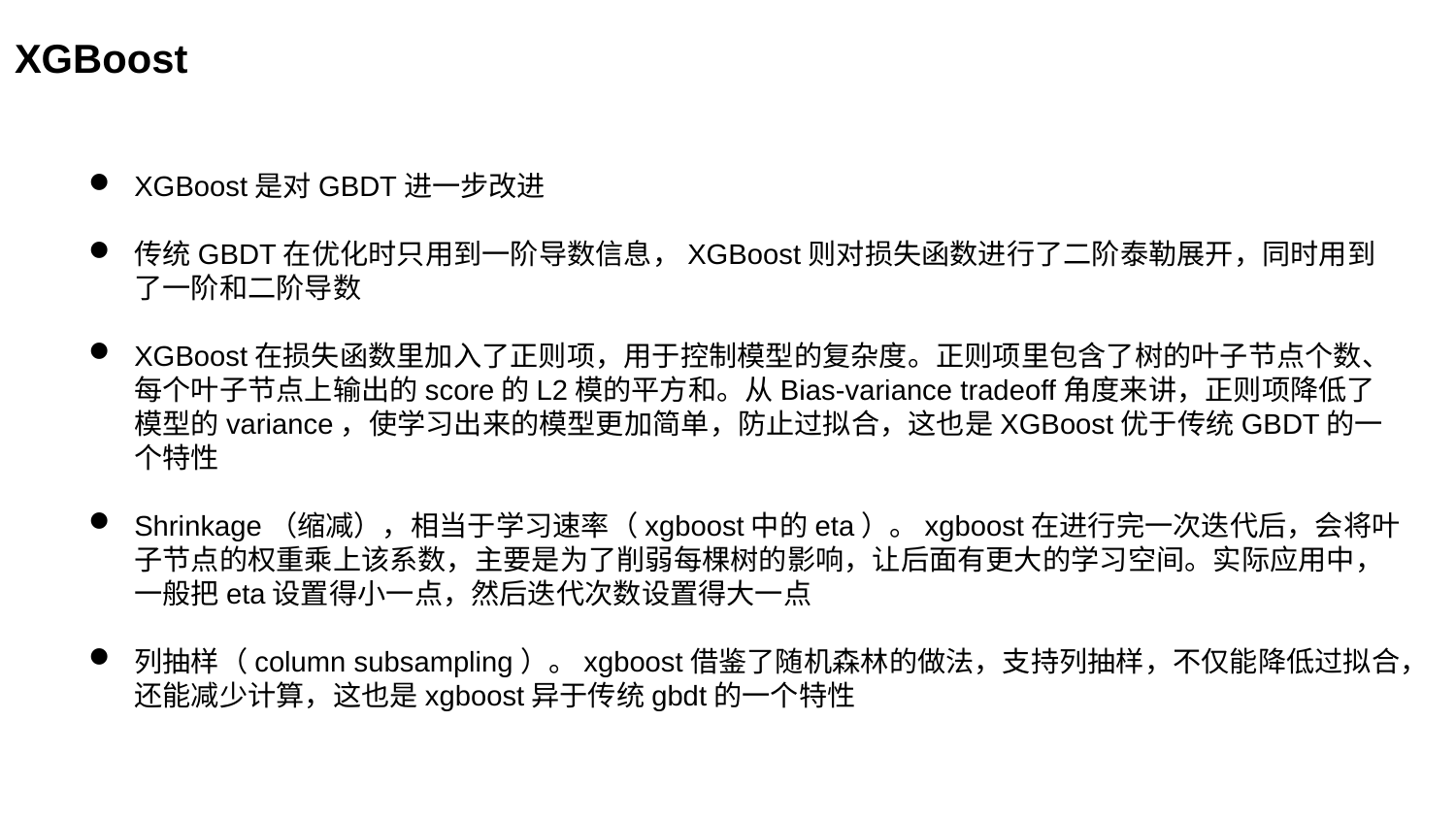

XGBoost
XGBoost是对GBDT进一步改进

传统GBDT在优化时只用到一阶导数信息，XGBoost则对损失函数进行了二阶泰勒展开，同时用到了一阶和二阶导数

XGBoost在损失函数里加入了正则项，用于控制模型的复杂度。正则项里包含了树的叶子节点个数、每个叶子节点上输出的score的L2模的平方和。从Bias-variance tradeoff角度来讲，正则项降低了模型的variance，使学习出来的模型更加简单，防止过拟合，这也是XGBoost优于传统GBDT的一个特性

Shrinkage（缩减），相当于学习速率（xgboost中的eta）。xgboost在进行完一次迭代后，会将叶子节点的权重乘上该系数，主要是为了削弱每棵树的影响，让后面有更大的学习空间。实际应用中，一般把eta设置得小一点，然后迭代次数设置得大一点

列抽样（column subsampling）。xgboost借鉴了随机森林的做法，支持列抽样，不仅能降低过拟合，还能减少计算，这也是xgboost异于传统gbdt的一个特性